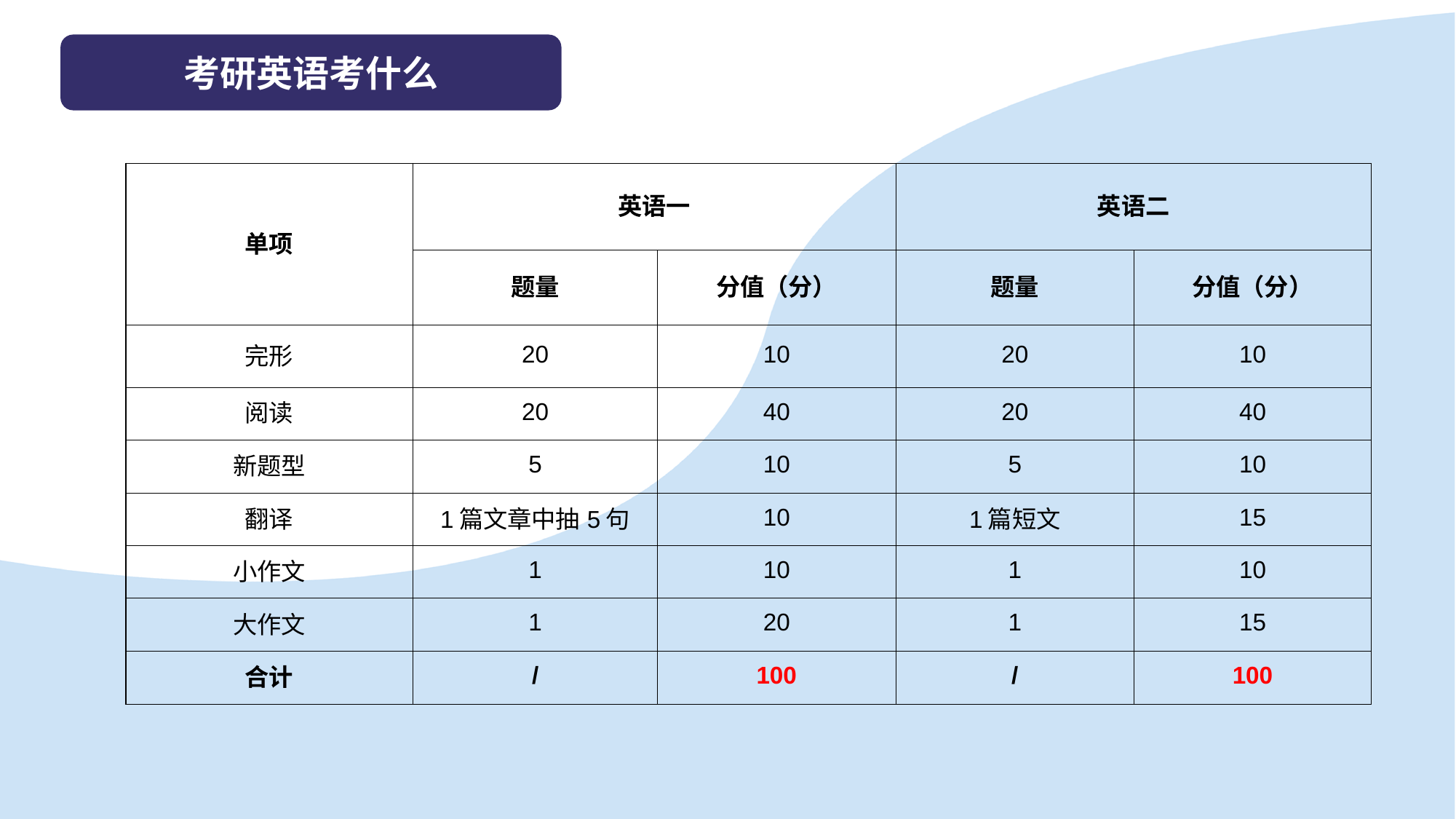

考研英语考什么
| 单项 | 英语一 |  | 英语二 |  |
| --- | --- | --- | --- | --- |
|  | 题量 | 分值（分） | 题量 | 分值（分） |
| 完形 | 20 | 10 | 20 | 10 |
| 阅读 | 20 | 40 | 20 | 40 |
| 新题型 | 5 | 10 | 5 | 10 |
| 翻译 | 1篇文章中抽5句 | 10 | 1篇短文 | 15 |
| 小作文 | 1 | 10 | 1 | 10 |
| 大作文 | 1 | 20 | 1 | 15 |
| 合计 | / | 100 | / | 100 |